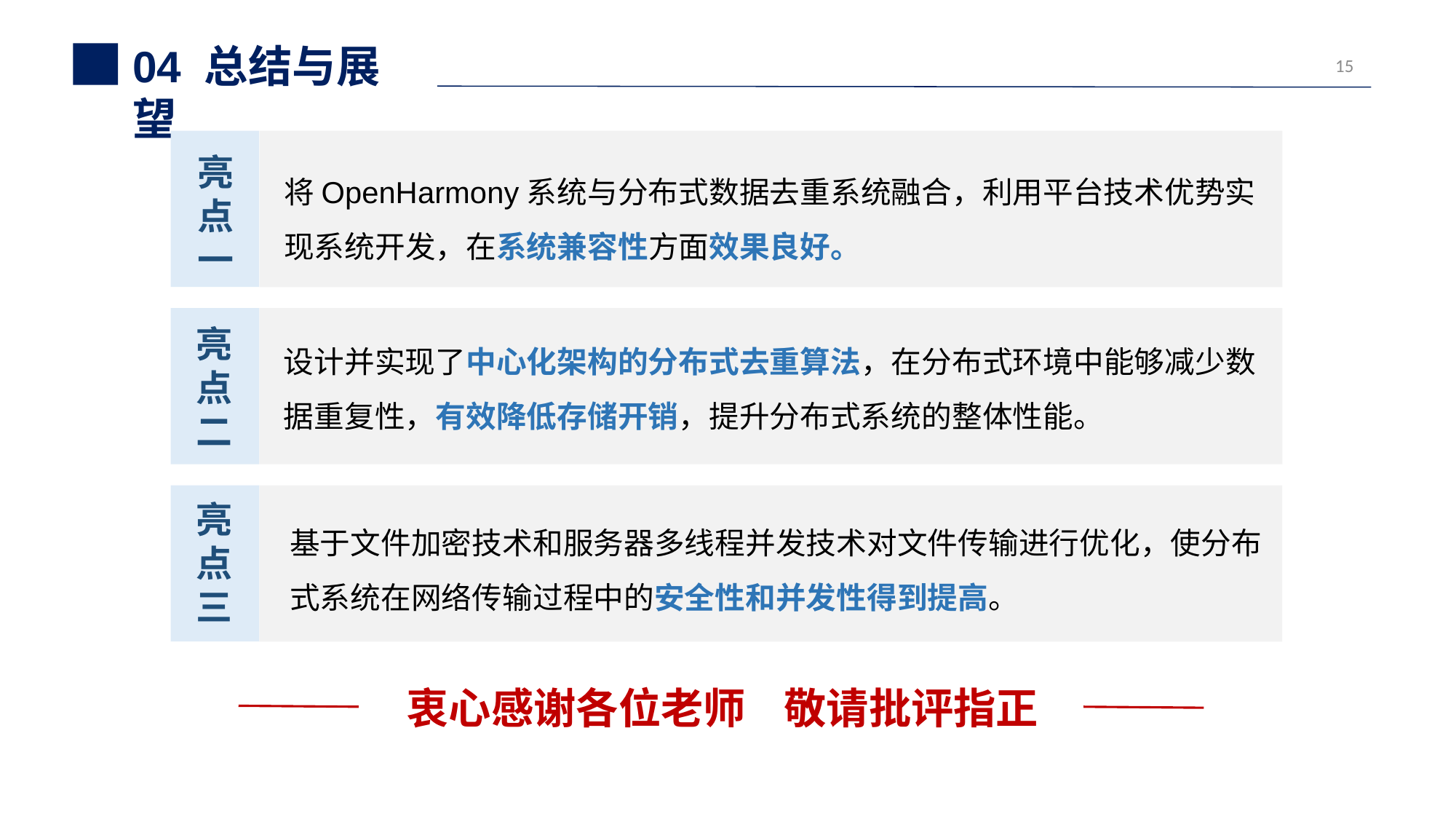

04 总结与展望

15

亮点一
将OpenHarmony系统与分布式数据去重系统融合，利用平台技术优势实现系统开发，在系统兼容性方面效果良好。

亮点二
设计并实现了中心化架构的分布式去重算法，在分布式环境中能够减少数据重复性，有效降低存储开销，提升分布式系统的整体性能。

亮点三
基于文件加密技术和服务器多线程并发技术对文件传输进行优化，使分布式系统在网络传输过程中的安全性和并发性得到提高。

衷心感谢各位老师    敬请批评指正